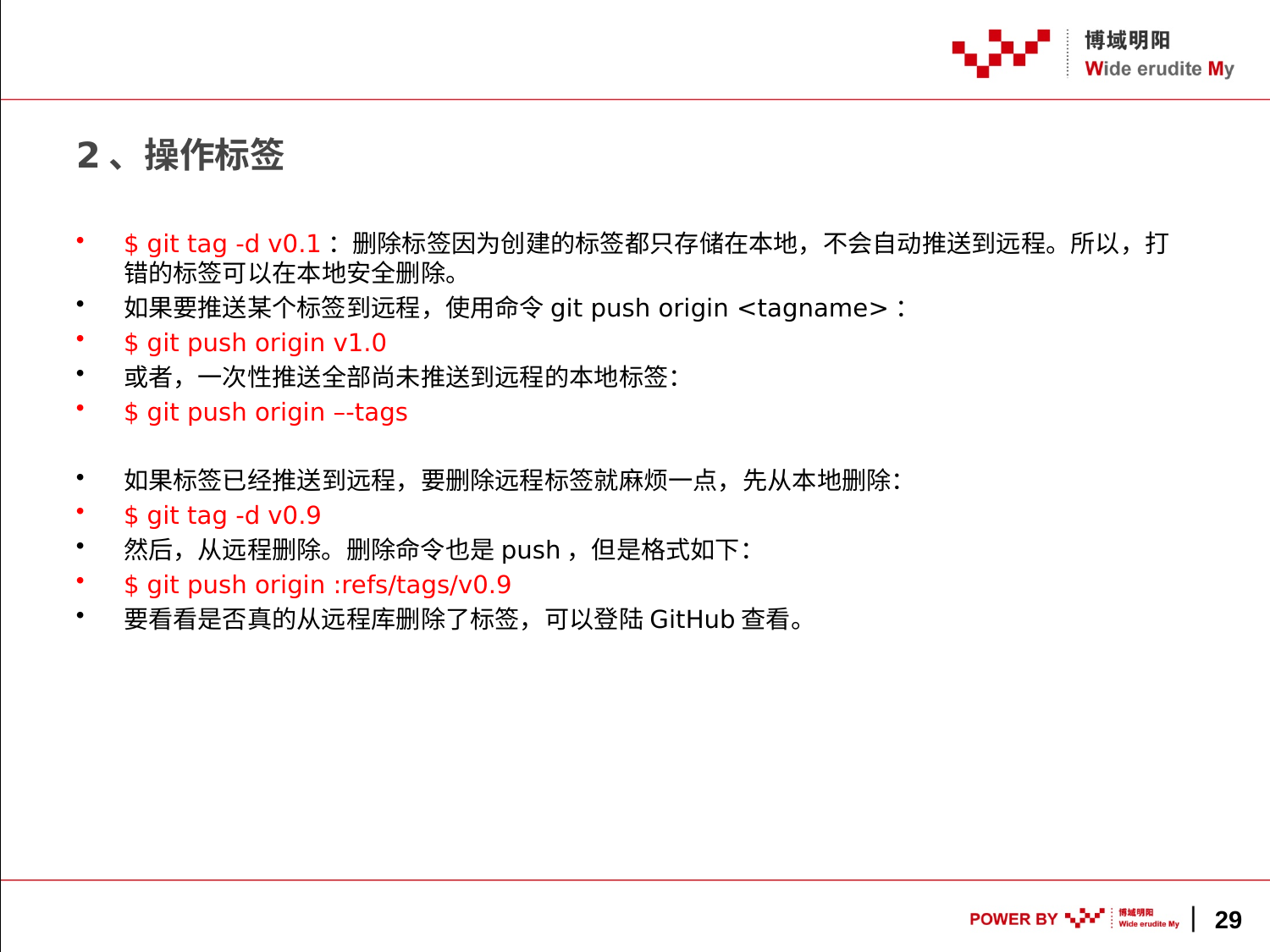

# 2、操作标签
$ git tag -d v0.1：删除标签因为创建的标签都只存储在本地，不会自动推送到远程。所以，打错的标签可以在本地安全删除。
如果要推送某个标签到远程，使用命令git push origin <tagname>：
$ git push origin v1.0
或者，一次性推送全部尚未推送到远程的本地标签：
$ git push origin –-tags

如果标签已经推送到远程，要删除远程标签就麻烦一点，先从本地删除：
$ git tag -d v0.9
然后，从远程删除。删除命令也是push，但是格式如下：
$ git push origin :refs/tags/v0.9
要看看是否真的从远程库删除了标签，可以登陆GitHub查看。

29